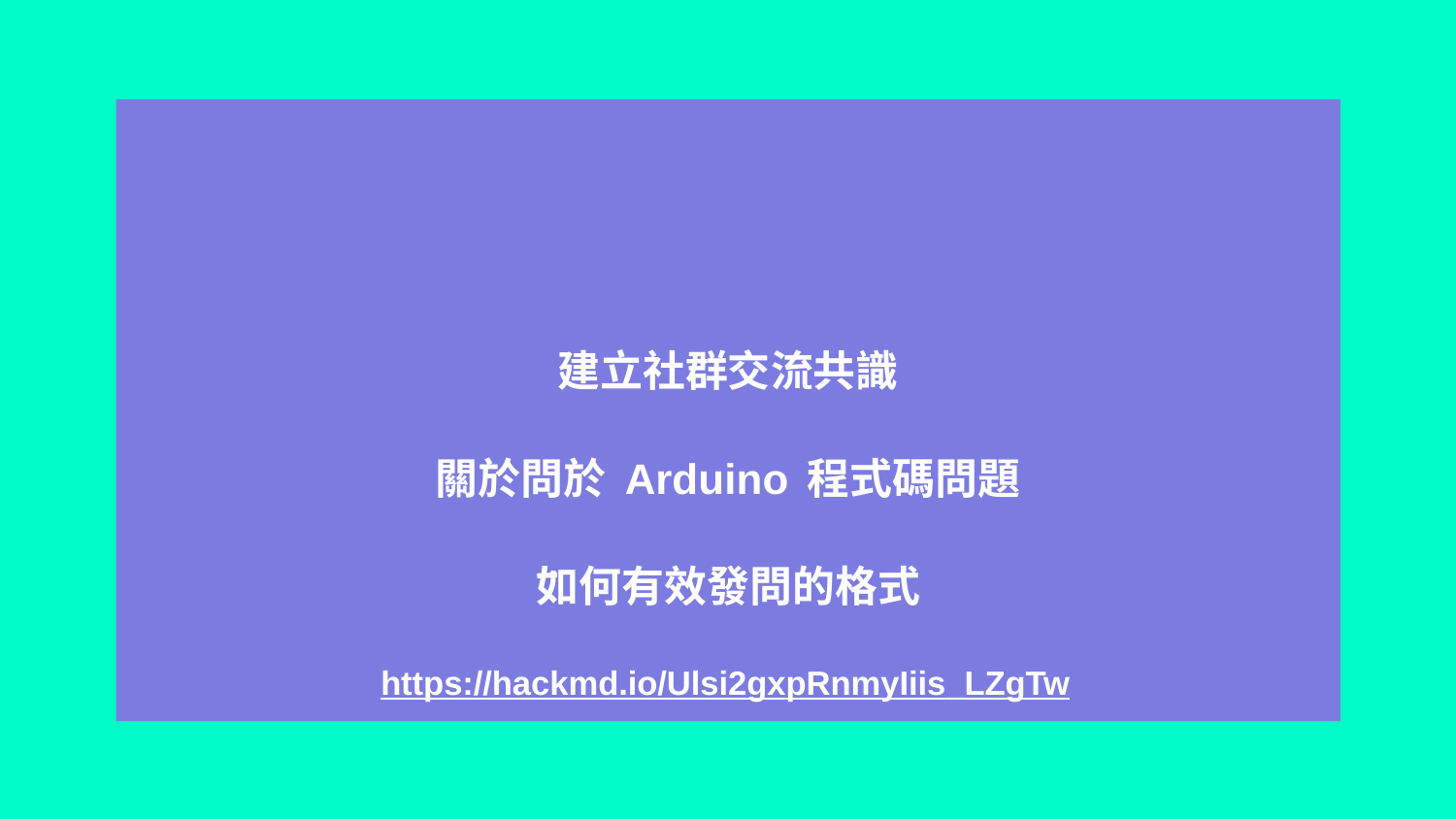

# 建立社群交流共識
關於問於 Arduino 程式碼問題
如何有效發問的格式
https://hackmd.io/Ulsi2gxpRnmyIiis_LZgTw